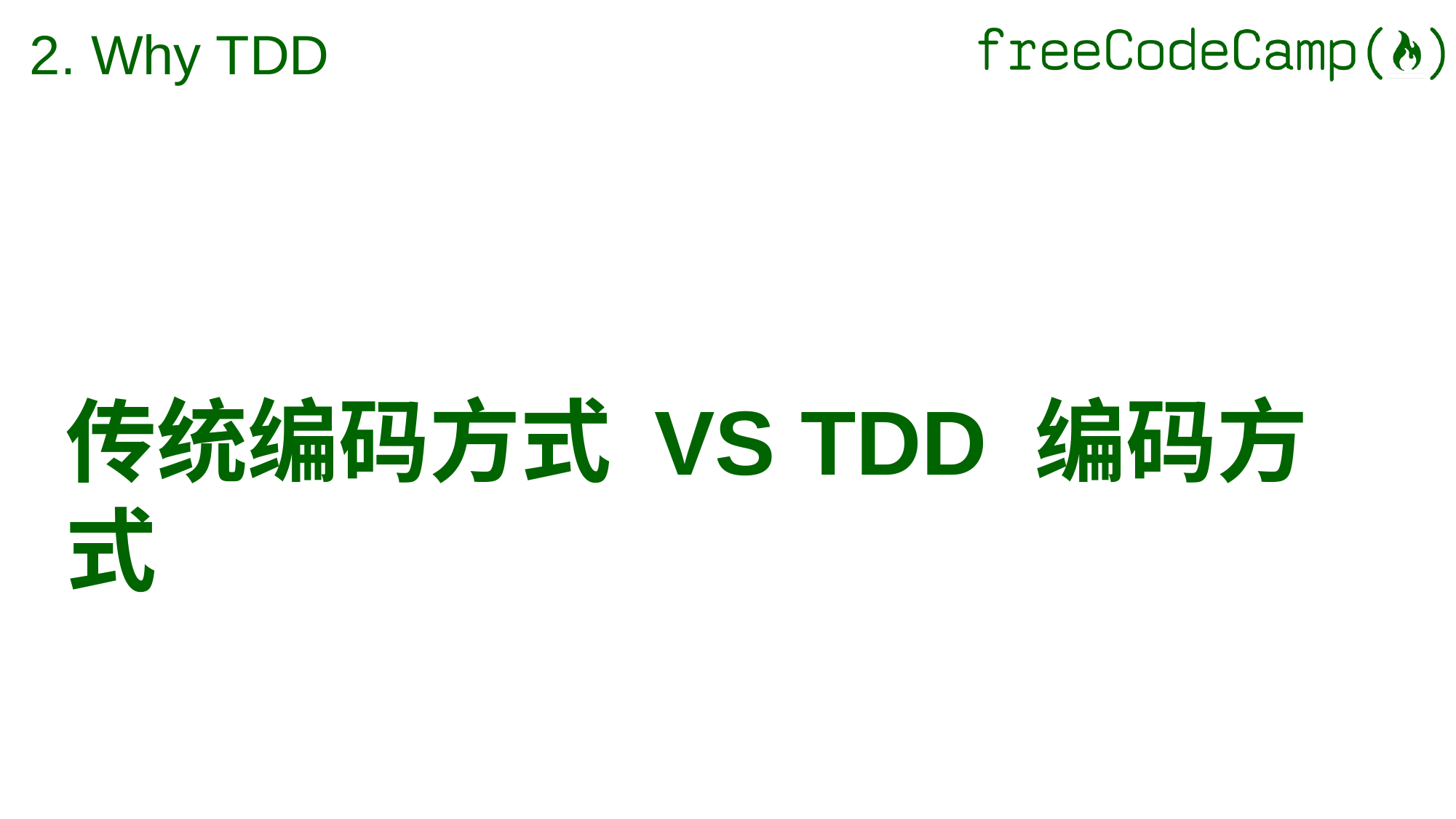

# 2. Why TDD

传统编码方式 VS TDD 编码方式